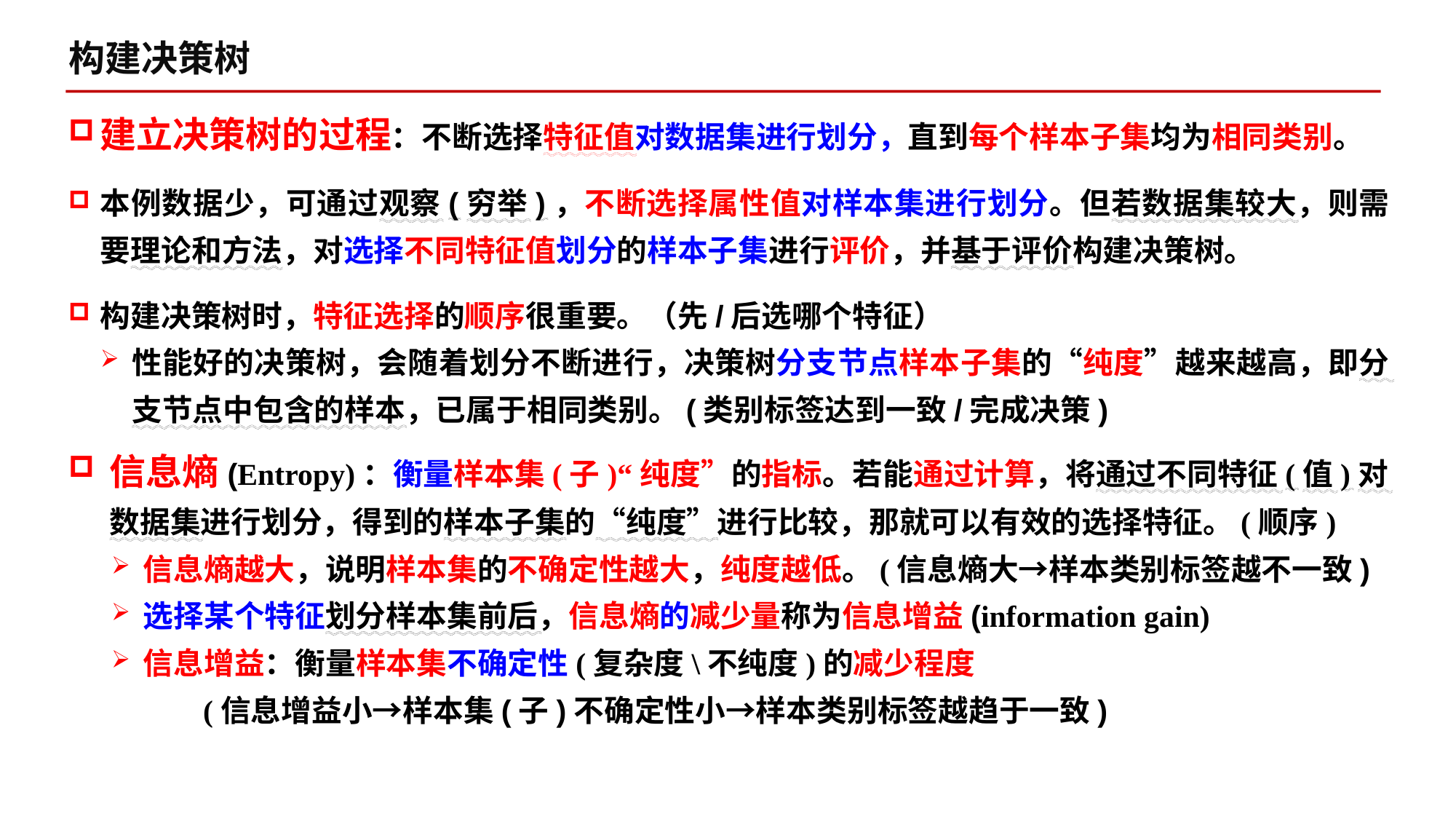

构建决策树
建立决策树的过程：不断选择特征值对数据集进行划分，直到每个样本子集均为相同类别。
本例数据少，可通过观察(穷举)，不断选择属性值对样本集进行划分。但若数据集较大，则需要理论和方法，对选择不同特征值划分的样本子集进行评价，并基于评价构建决策树。
构建决策树时，特征选择的顺序很重要。（先/后选哪个特征）
性能好的决策树，会随着划分不断进行，决策树分支节点样本子集的“纯度”越来越高，即分支节点中包含的样本，已属于相同类别。(类别标签达到一致/完成决策)
信息熵(Entropy)：衡量样本集(子)“纯度”的指标。若能通过计算，将通过不同特征(值)对数据集进行划分，得到的样本子集的“纯度”进行比较，那就可以有效的选择特征。(顺序)
信息熵越大，说明样本集的不确定性越大，纯度越低。(信息熵大→样本类别标签越不一致)
选择某个特征划分样本集前后，信息熵的减少量称为信息增益(information gain)
信息增益：衡量样本集不确定性(复杂度\不纯度)的减少程度
            (信息增益小→样本集(子)不确定性小→样本类别标签越趋于一致)